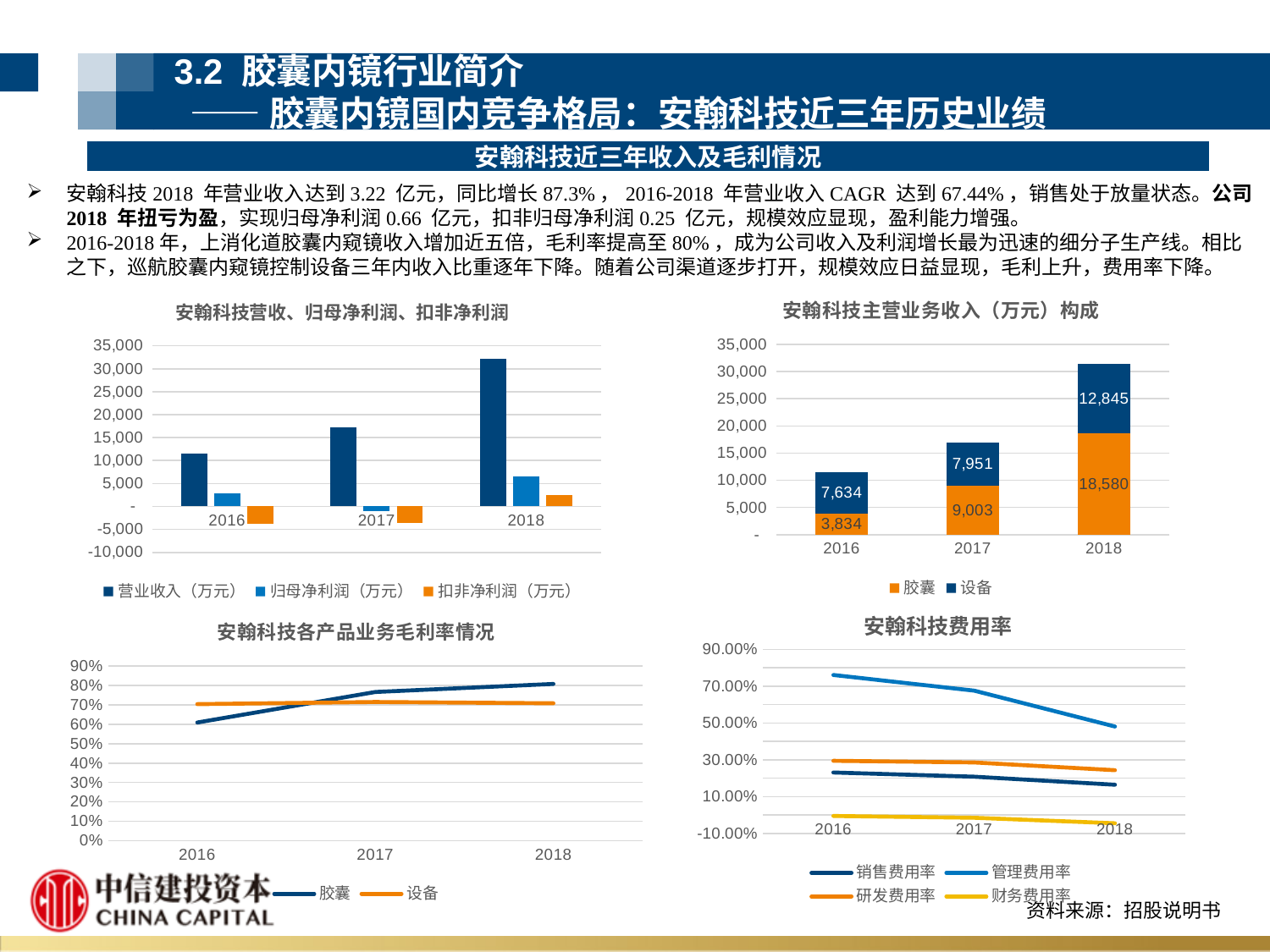

3.2 胶囊内镜行业简介
  ——胶囊内镜国内竞争格局：安翰科技近三年历史业绩
安翰科技近三年收入及毛利情况
安翰科技2018 年营业收入达到3.22 亿元，同比增长87.3%，2016-2018 年营业收入CAGR 达到67.44%，销售处于放量状态。公司2018 年扭亏为盈，实现归母净利润0.66 亿元，扣非归母净利润0.25 亿元，规模效应显现，盈利能力增强。
2016-2018年，上消化道胶囊内窥镜收入增加近五倍，毛利率提高至80%，成为公司收入及利润增长最为迅速的细分子生产线。相比之下，巡航胶囊内窥镜控制设备三年内收入比重逐年下降。随着公司渠道逐步打开，规模效应日益显现，毛利上升，费用率下降。

### Chart: 安翰科技主营业务收入（万元）构成

| Category | 胶囊 | 设备 |
|---|---|---|
| 2016 | 3834.0 | 7634.0 |
| 2017 | 9003.0 | 7951.0 |
| 2018 | 18580.0 | 12845.0 |

### Chart: 安翰科技营收、归母净利润、扣非净利润

| Category | 营业收入（万元） | 归母净利润（万元） | 扣非净利润（万元） |
|---|---|---|---|
| 2016 | 11502.0 | 2862.0 | -3768.0 |
| 2017 | 17217.0 | -1034.0 | -3671.0 |
| 2018 | 32247.0 | 6594.0 | 2541.0 |

### Chart: 安翰科技费用率

| Category | 销售费用率 | 管理费用率 | 研发费用率 | 财务费用率 |
|---|---|---|---|---|
| 2016 | 0.2309 | 0.761 | 0.2945 | -0.0053 |
| 2017 | 0.2081 | 0.676 | 0.2856 | -0.0152 |
| 2018 | 0.1643 | 0.481 | 0.2433 | -0.0449 |

### Chart: 安翰科技各产品业务毛利率情况

| Category | 胶囊 | 设备 |
|---|---|---|
| 2016 | 0.6097 | 0.7044 |
| 2017 | 0.7672 | 0.7156 |
| 2018 | 0.8086 | 0.7089 |
资料来源：招股说明书